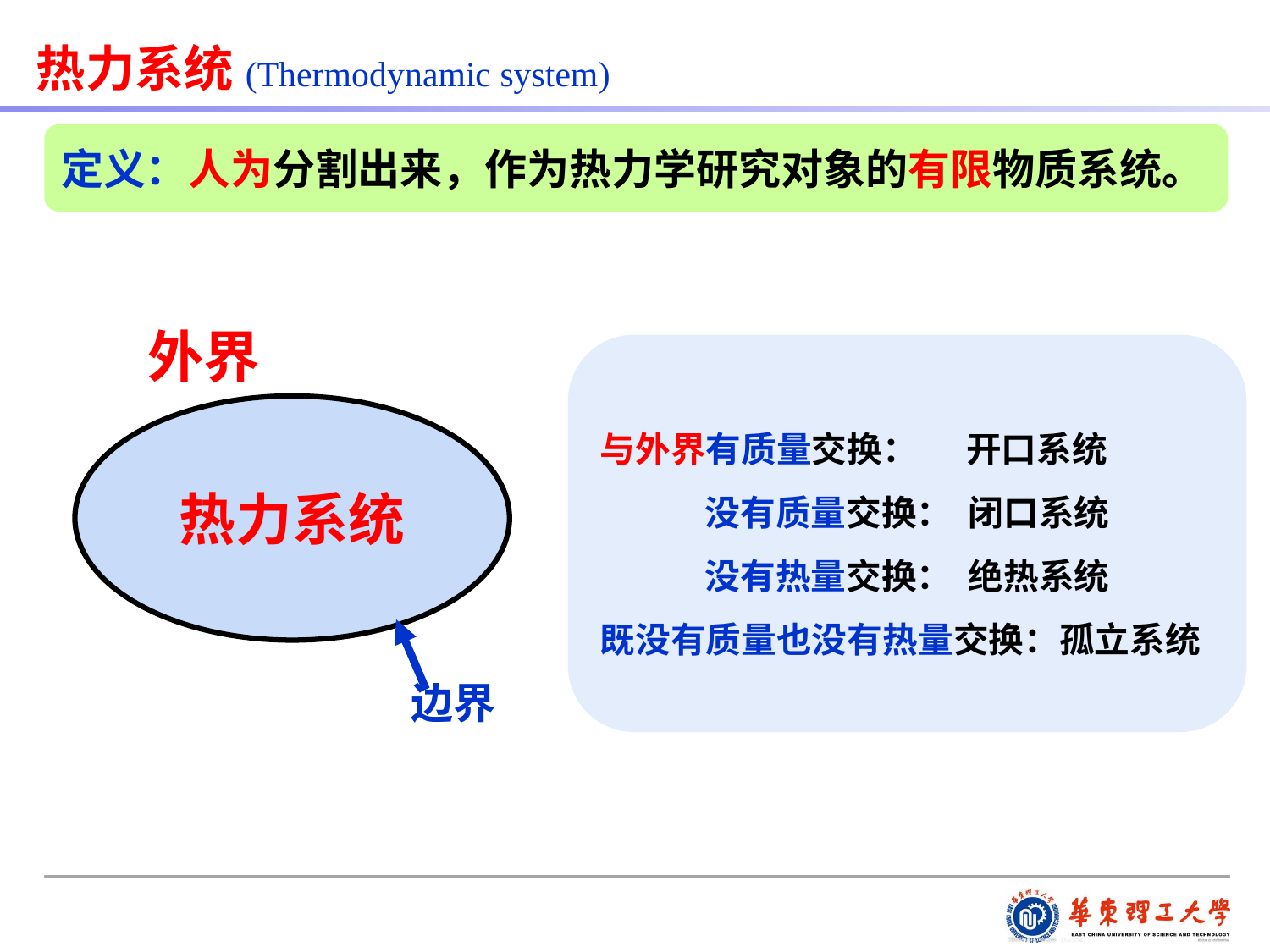

热力系统(Thermodynamic system)
定义：人为分割出来，作为热力学研究对象的有限物质系统。
外界
与外界有质量交换：      开口系统
            没有质量交换：  闭口系统
            没有热量交换：  绝热系统
既没有质量也没有热量交换：孤立系统
热力系统
边界